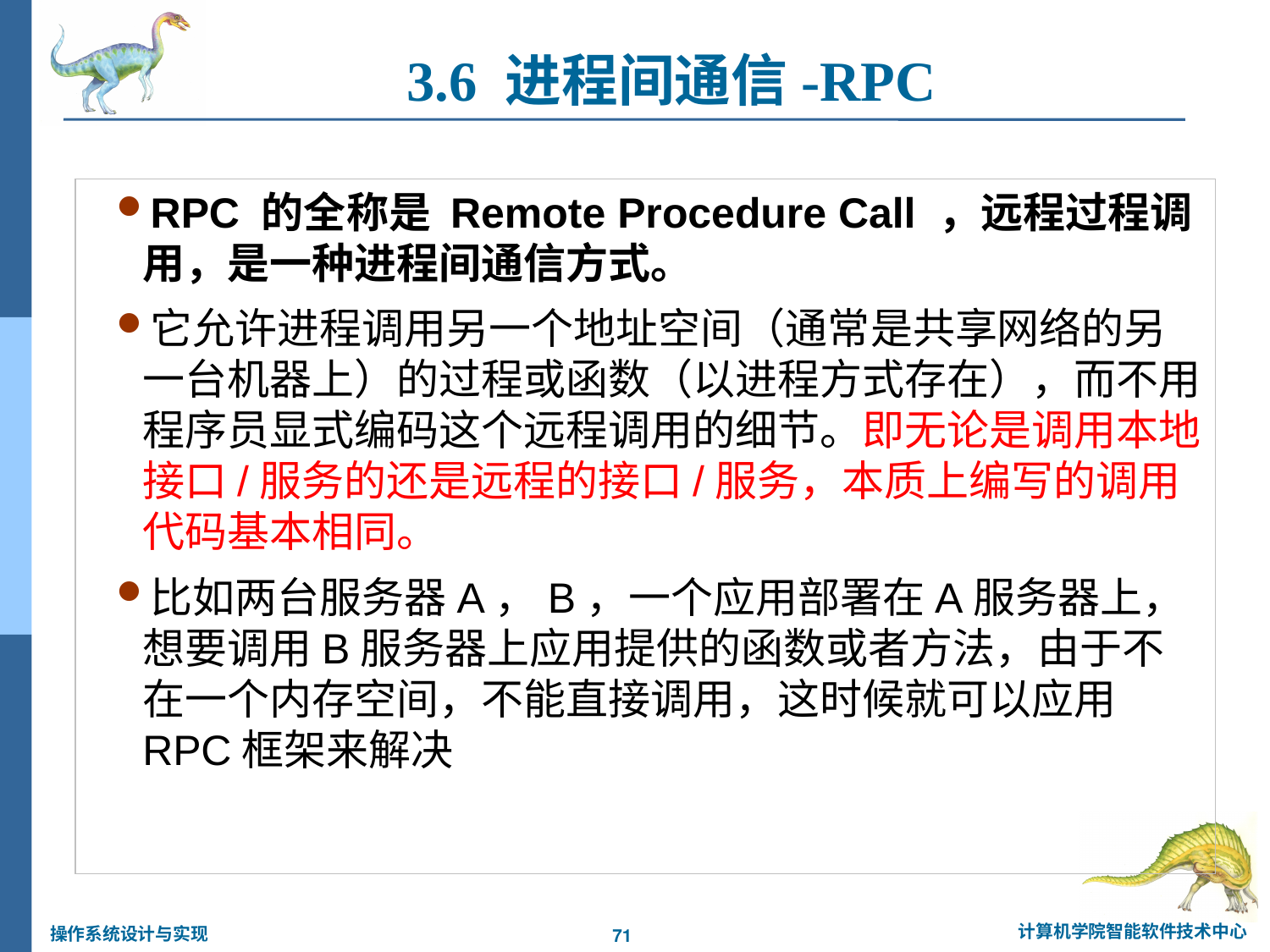

3.6 进程间通信-RPC

RPC 的全称是 Remote Procedure Call ，远程过程调用，是一种进程间通信方式。
它允许进程调用另一个地址空间（通常是共享网络的另一台机器上）的过程或函数（以进程方式存在），而不用程序员显式编码这个远程调用的细节。即无论是调用本地接口/服务的还是远程的接口/服务，本质上编写的调用代码基本相同。
比如两台服务器A，B，一个应用部署在A服务器上，想要调用B服务器上应用提供的函数或者方法，由于不在一个内存空间，不能直接调用，这时候就可以应用RPC框架来解决